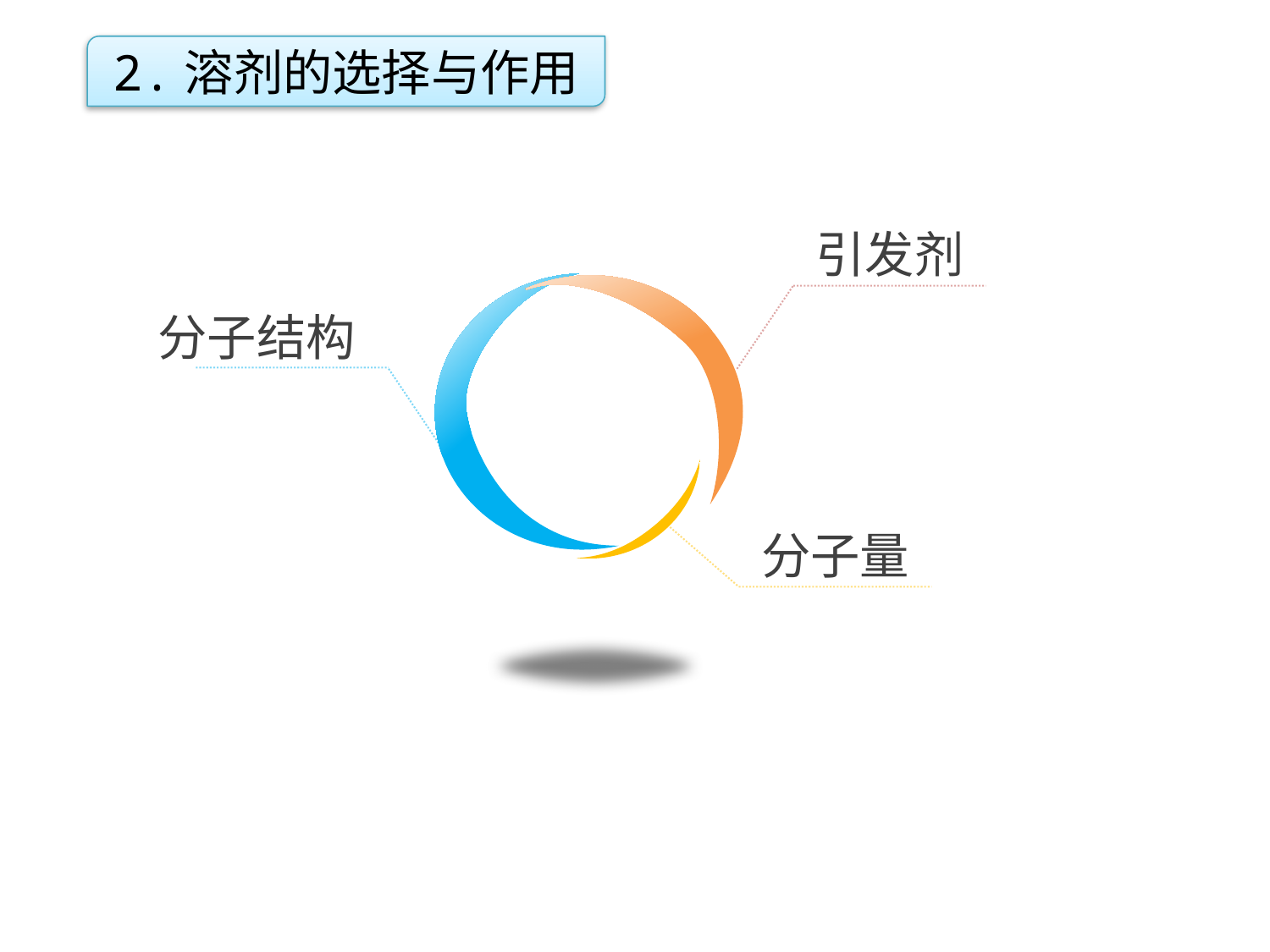

2.溶剂的选择与作用
引发剂

点击添加文本
分子结构
点击添加文本
分子量
点击添加文本

点击添加文本